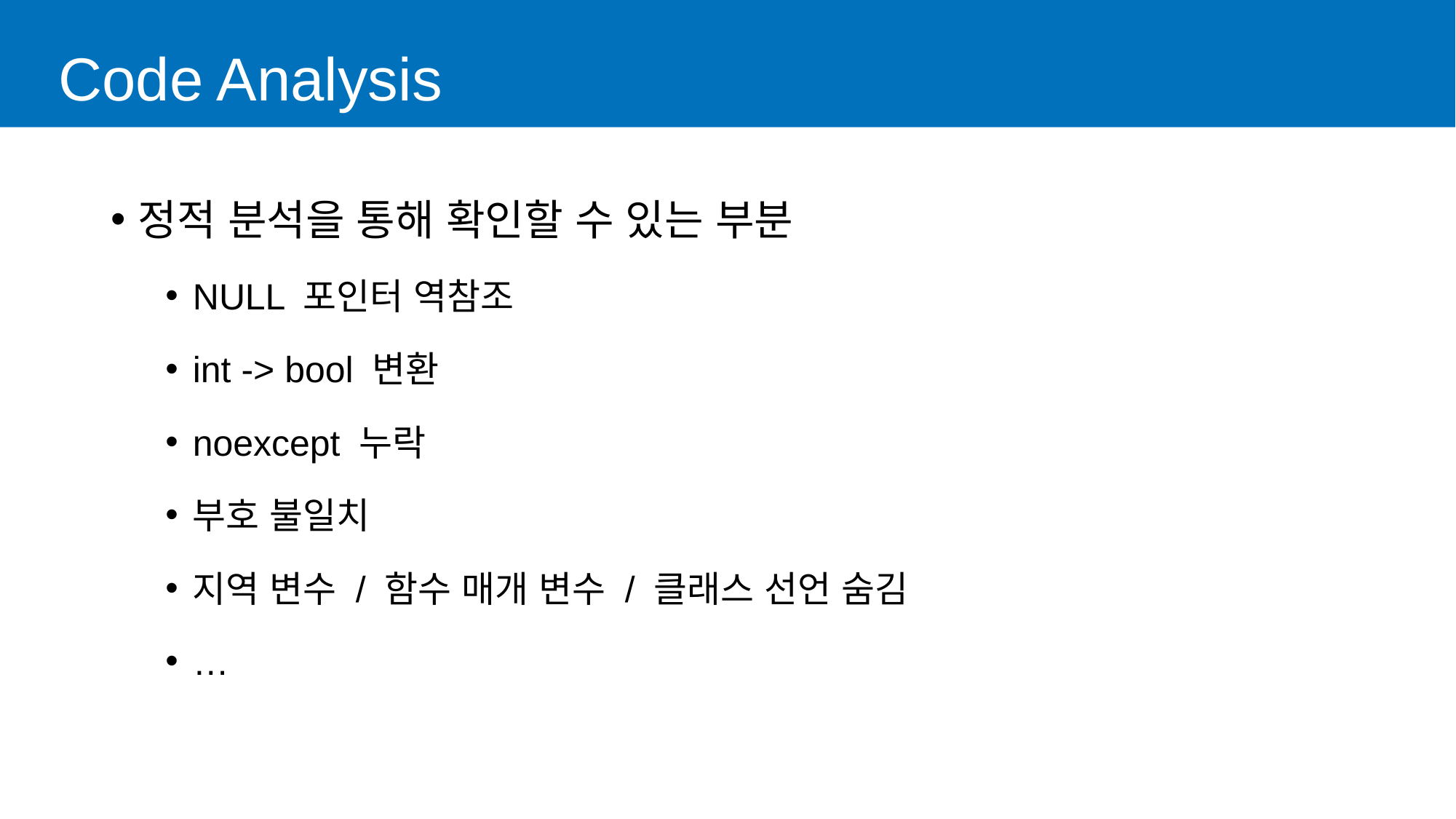

# Code Analysis
정적 분석을 통해 확인할 수 있는 부분
NULL 포인터 역참조
int -> bool 변환
noexcept 누락
부호 불일치
지역 변수 / 함수 매개 변수 / 클래스 선언 숨김
…